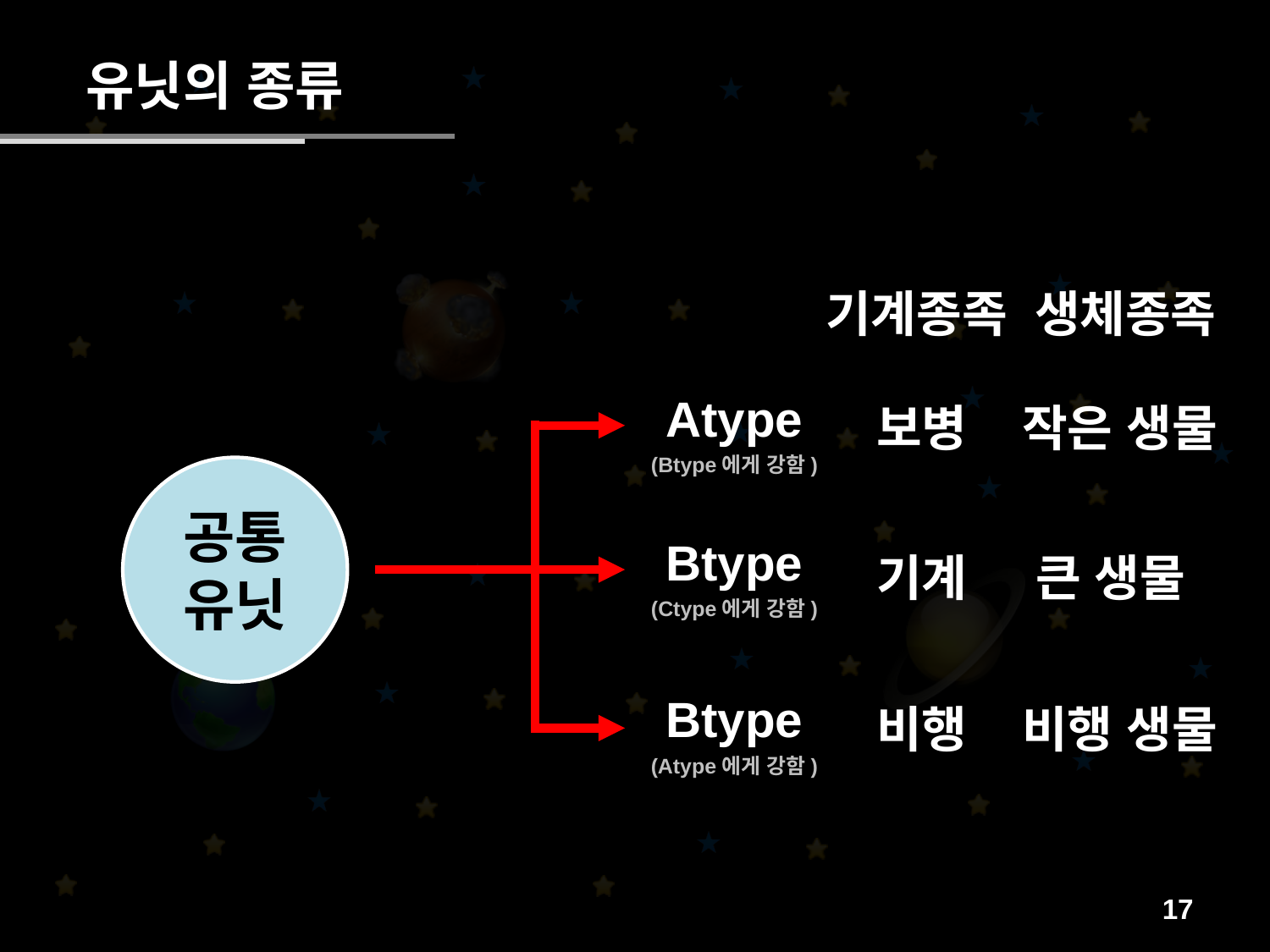

유닛의 종류
기계종족  생체종족
Atype
(Btype에게 강함)
보병    작은 생물
공통 유닛
Btype
(Ctype에게 강함)
기계     큰 생물
Btype
(Atype에게 강함)
비행    비행 생물
17